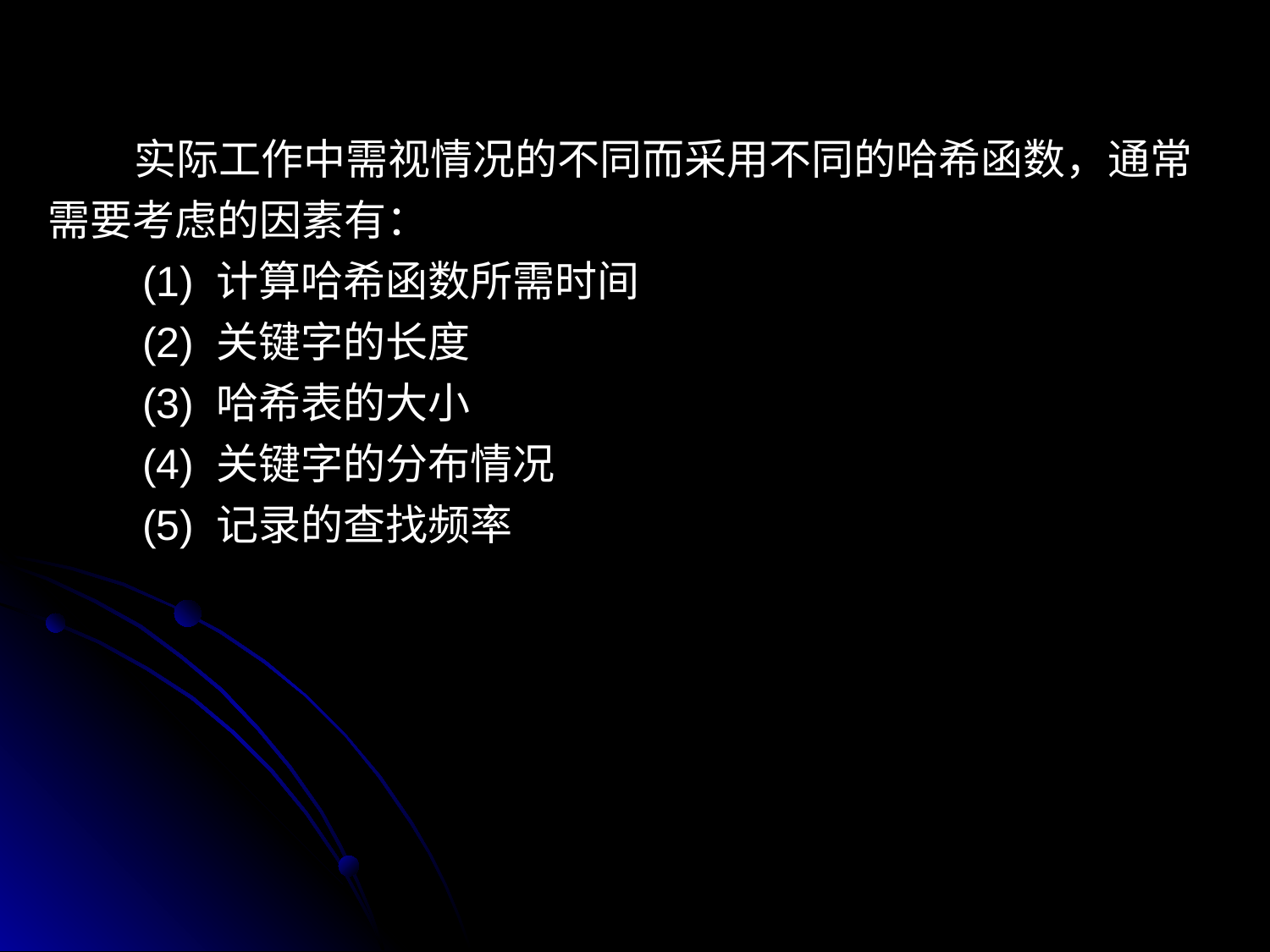

实际工作中需视情况的不同而采用不同的哈希函数，通常需要考虑的因素有：
        (1) 计算哈希函数所需时间
        (2) 关键字的长度
        (3) 哈希表的大小
        (4) 关键字的分布情况
        (5) 记录的查找频率